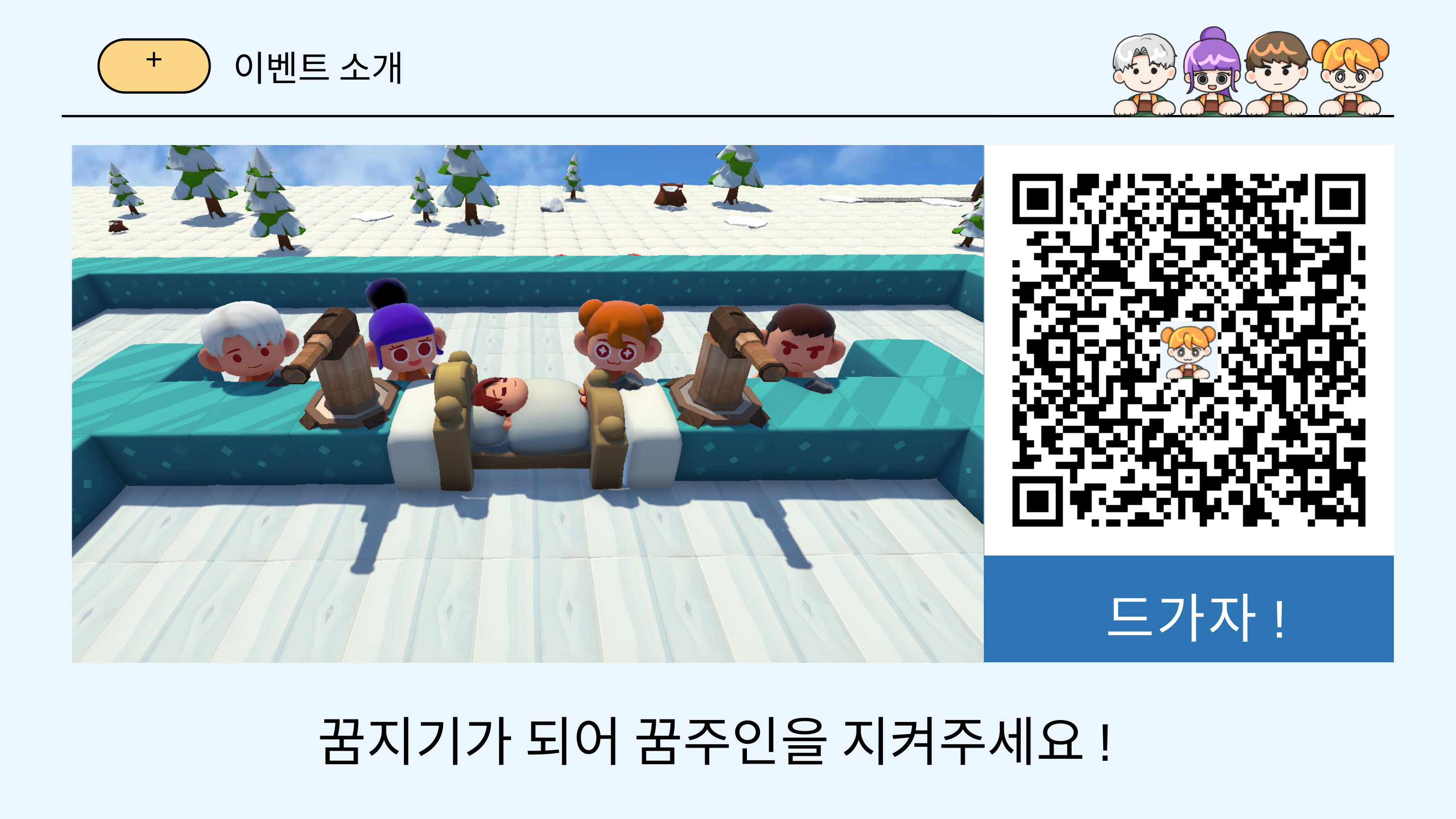

이벤트 소개

+

드가자!
꿈지기가 되어 꿈주인을 지켜주세요!